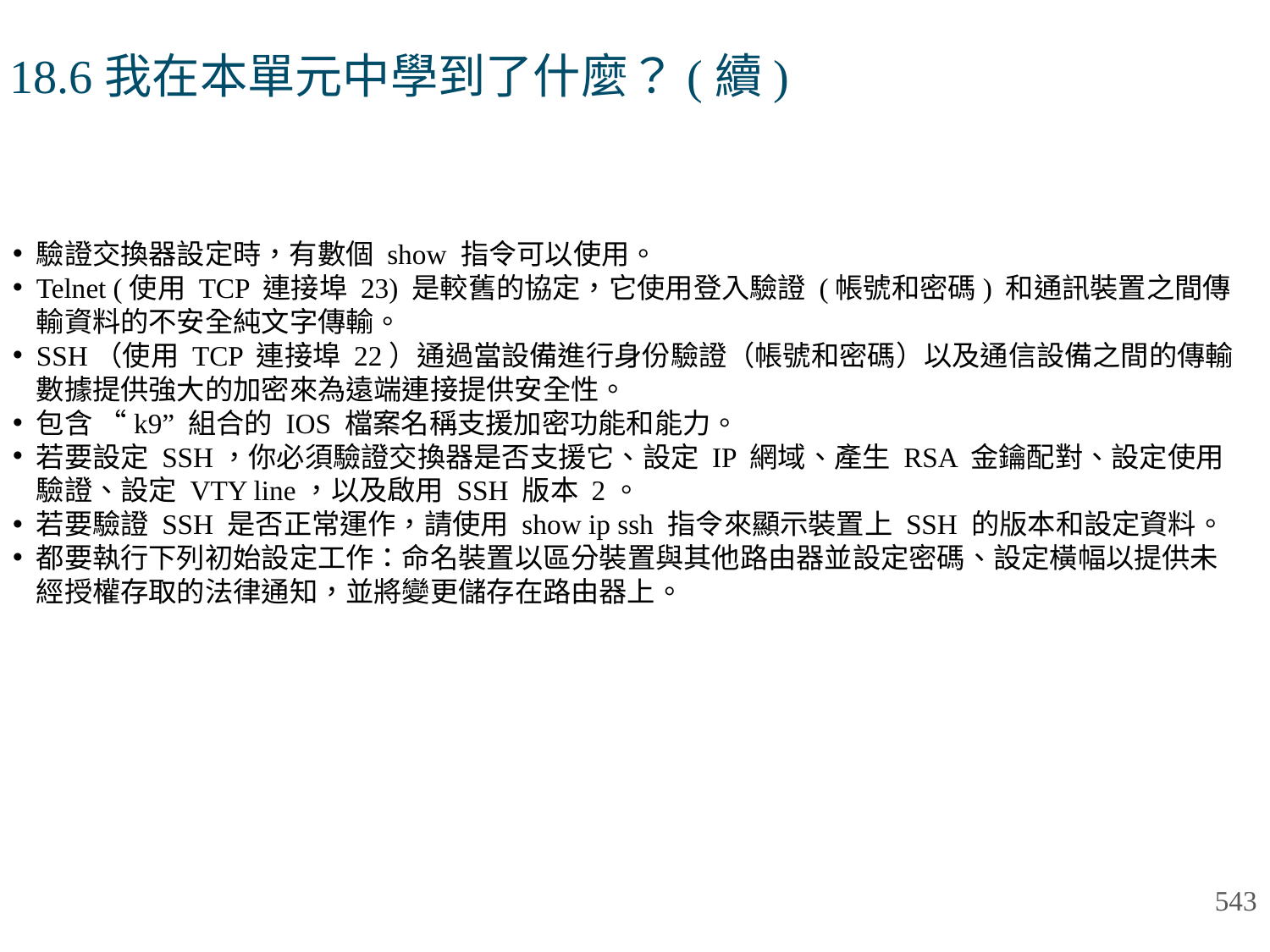

# 18.6我在本單元中學到了什麼？(續)
驗證交換器設定時，有數個 show 指令可以使用。
Telnet (使用 TCP 連接埠 23) 是較舊的協定，它使用登入驗證 (帳號和密碼) 和通訊裝置之間傳輸資料的不安全純文字傳輸。
SSH（使用 TCP 連接埠 22）通過當設備進行身份驗證（帳號和密碼）以及通信設備之間的傳輸數據提供強大的加密來為遠端連接提供安全性。
包含 “k9” 組合的 IOS 檔案名稱支援加密功能和能力。
若要設定 SSH，你必須驗證交換器是否支援它、設定 IP 網域、產生 RSA 金鑰配對、設定使用驗證、設定 VTY line，以及啟用 SSH 版本 2。
若要驗證 SSH 是否正常運作，請使用 show ip ssh 指令來顯示裝置上 SSH 的版本和設定資料。
都要執行下列初始設定工作：命名裝置以區分裝置與其他路由器並設定密碼、設定橫幅以提供未經授權存取的法律通知，並將變更儲存在路由器上。

543